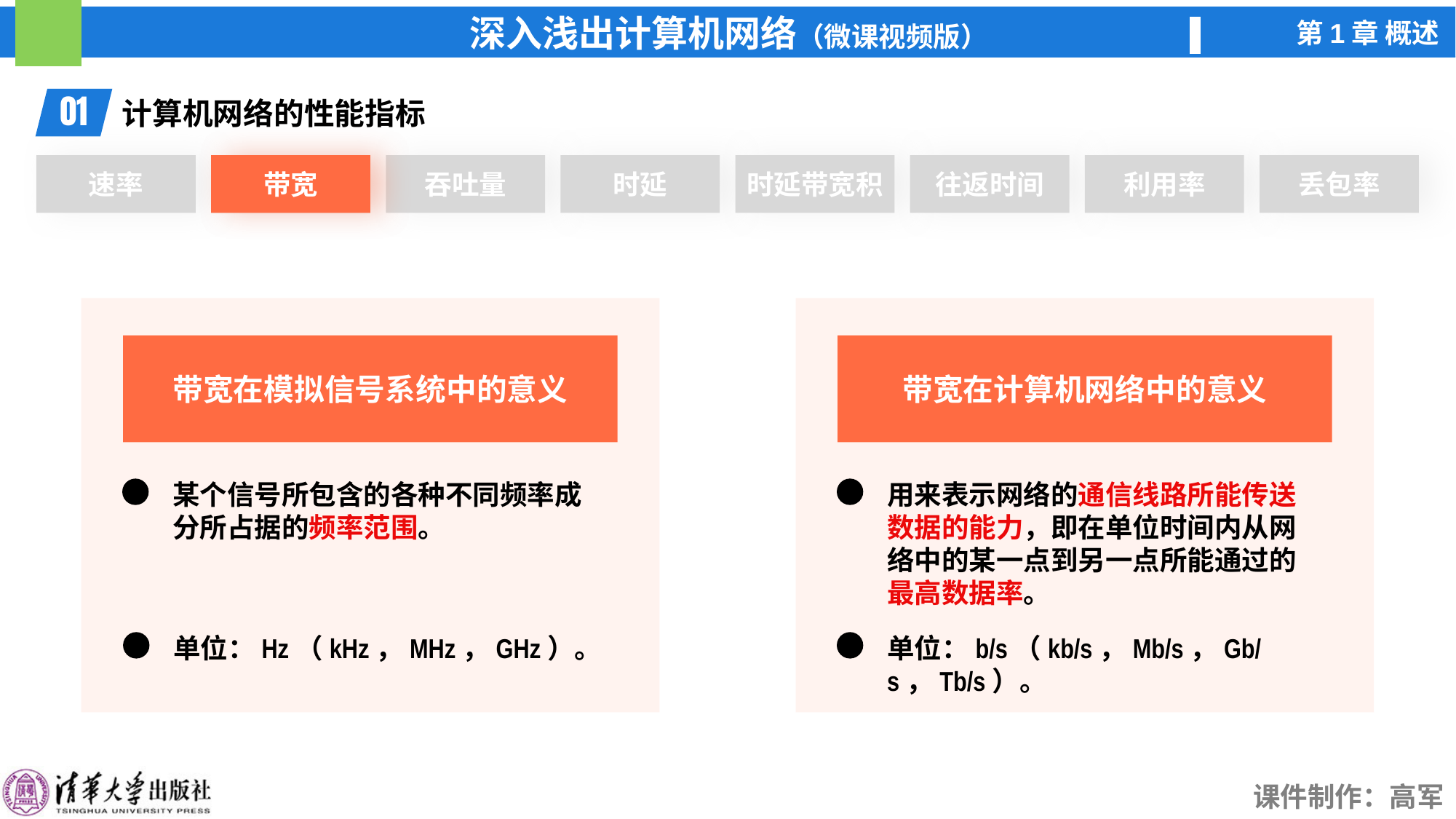

01
计算机网络的性能指标
速率
带宽
带宽
吞吐量
时延
时延带宽积
往返时间
利用率
丢包率

带宽在计算机网络中的意义

带宽在模拟信号系统中的意义
某个信号所包含的各种不同频率成分所占据的频率范围。
用来表示网络的通信线路所能传送数据的能力，即在单位时间内从网络中的某一点到另一点所能通过的最高数据率。

单位：Hz（kHz，MHz，GHz）。
单位：b/s（kb/s，Mb/s，Gb/s，Tb/s）。